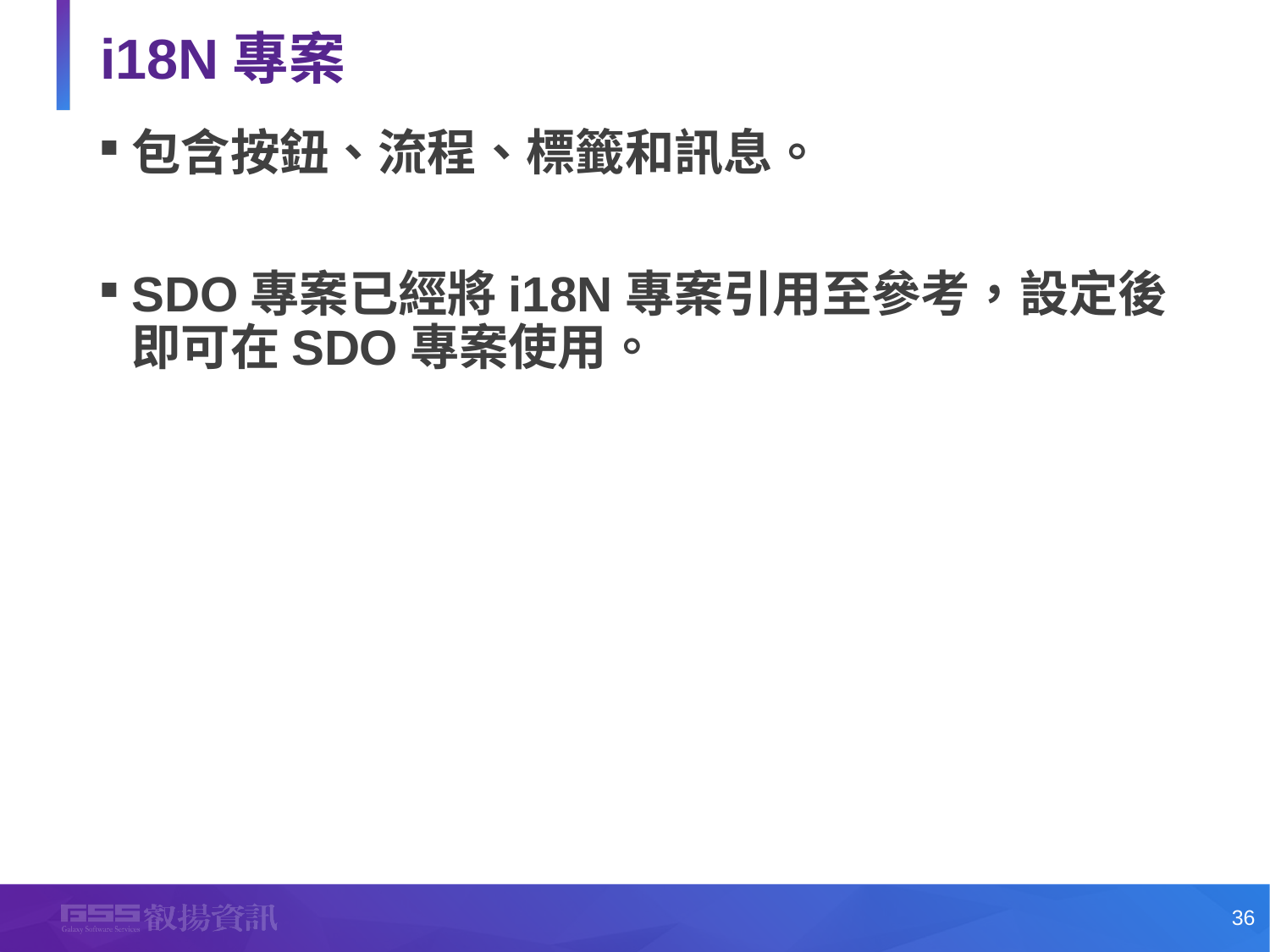

# i18N專案
包含按鈕、流程、標籤和訊息。

SDO專案已經將i18N專案引用至參考，設定後即可在SDO專案使用。

36